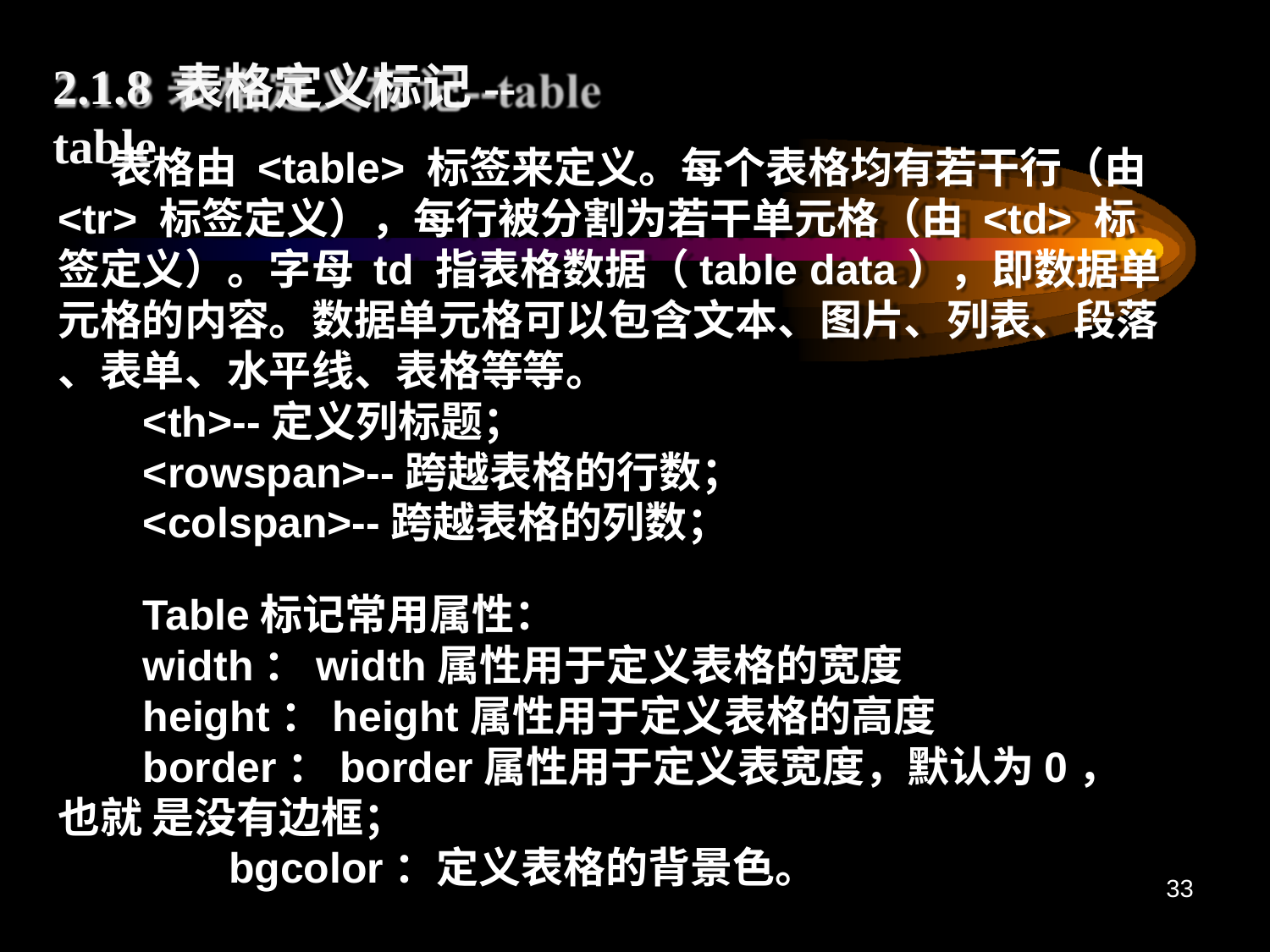

# 2.1.8 表格定义标记--table

表格由 <table> 标签来定义。每个表格均有若干行（由
<tr> 标签定义），每行被分割为若干单元格（由 <td> 标 签定义）。字母 td 指表格数据（table data），即数据单 元格的内容。数据单元格可以包含文本、图片、列表、段落
、表单、水平线、表格等等。
<th>--定义列标题；
<rowspan>--跨越表格的行数；
<colspan>--跨越表格的列数；

Table标记常用属性：
width：width属性用于定义表格的宽度
height：height属性用于定义表格的高度
border：border属性用于定义表宽度，默认为0，也就 是没有边框；
bgcolor：定义表格的背景色。

33